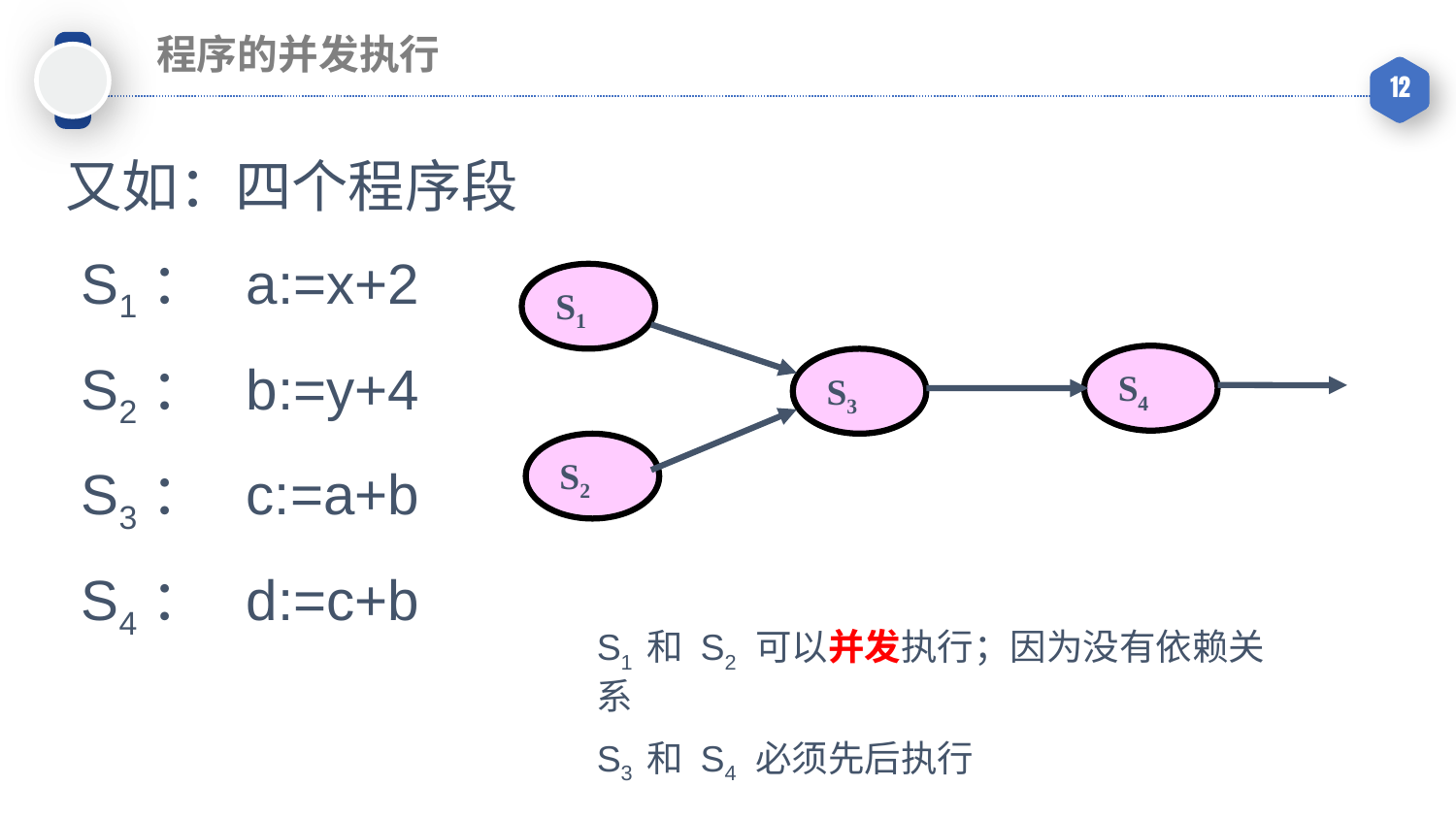

程序的并发执行
又如：四个程序段
 S1：  a:=x+2
 S2：  b:=y+4
 S3：  c:=a+b
 S4：  d:=c+b
S1

S4
S3

S2

S1 和 S2 可以并发执行；因为没有依赖关系
S3 和 S4 必须先后执行